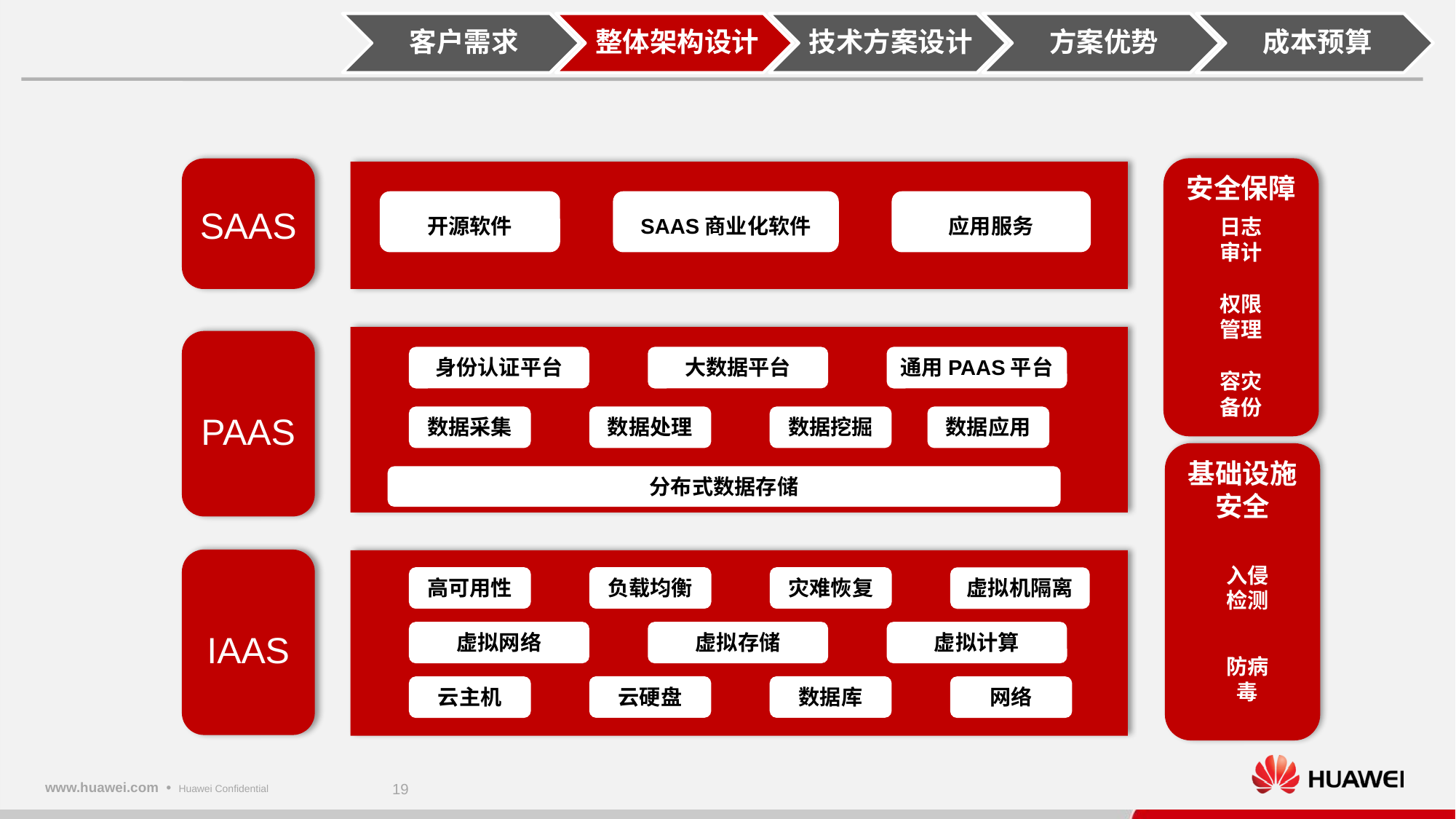

客户需求
整体架构设计
技术方案设计
方案优势
成本预算

安全保障

SAAS

开源软件
SAAS商业化软件
应用服务
日志审计
权限管理

PAAS
身份认证平台
大数据平台
通用PAAS平台
容灾备份
数据采集
数据处理
数据挖掘
数据应用
基础设施安全
分布式数据存储

IAAS

入侵检测
高可用性
负载均衡
灾难恢复
虚拟机隔离
虚拟网络
虚拟存储
虚拟计算
防病毒
云硬盘
数据库
云主机
网络